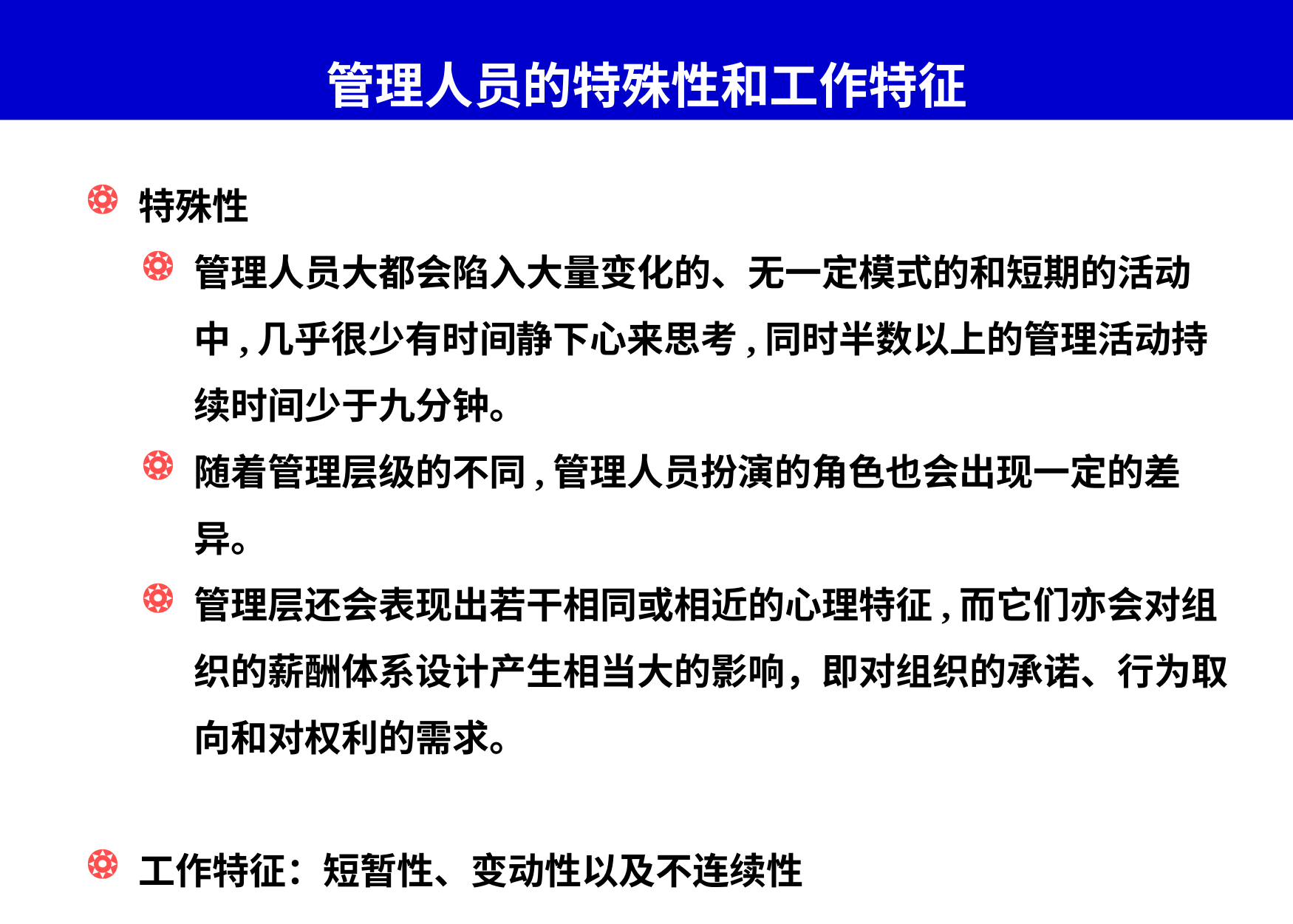

# 管理人员的特殊性和工作特征
特殊性
管理人员大都会陷入大量变化的、无一定模式的和短期的活动中,几乎很少有时间静下心来思考,同时半数以上的管理活动持续时间少于九分钟。
随着管理层级的不同,管理人员扮演的角色也会出现一定的差异。
管理层还会表现出若干相同或相近的心理特征,而它们亦会对组织的薪酬体系设计产生相当大的影响，即对组织的承诺、行为取向和对权利的需求。

工作特征：短暂性、变动性以及不连续性